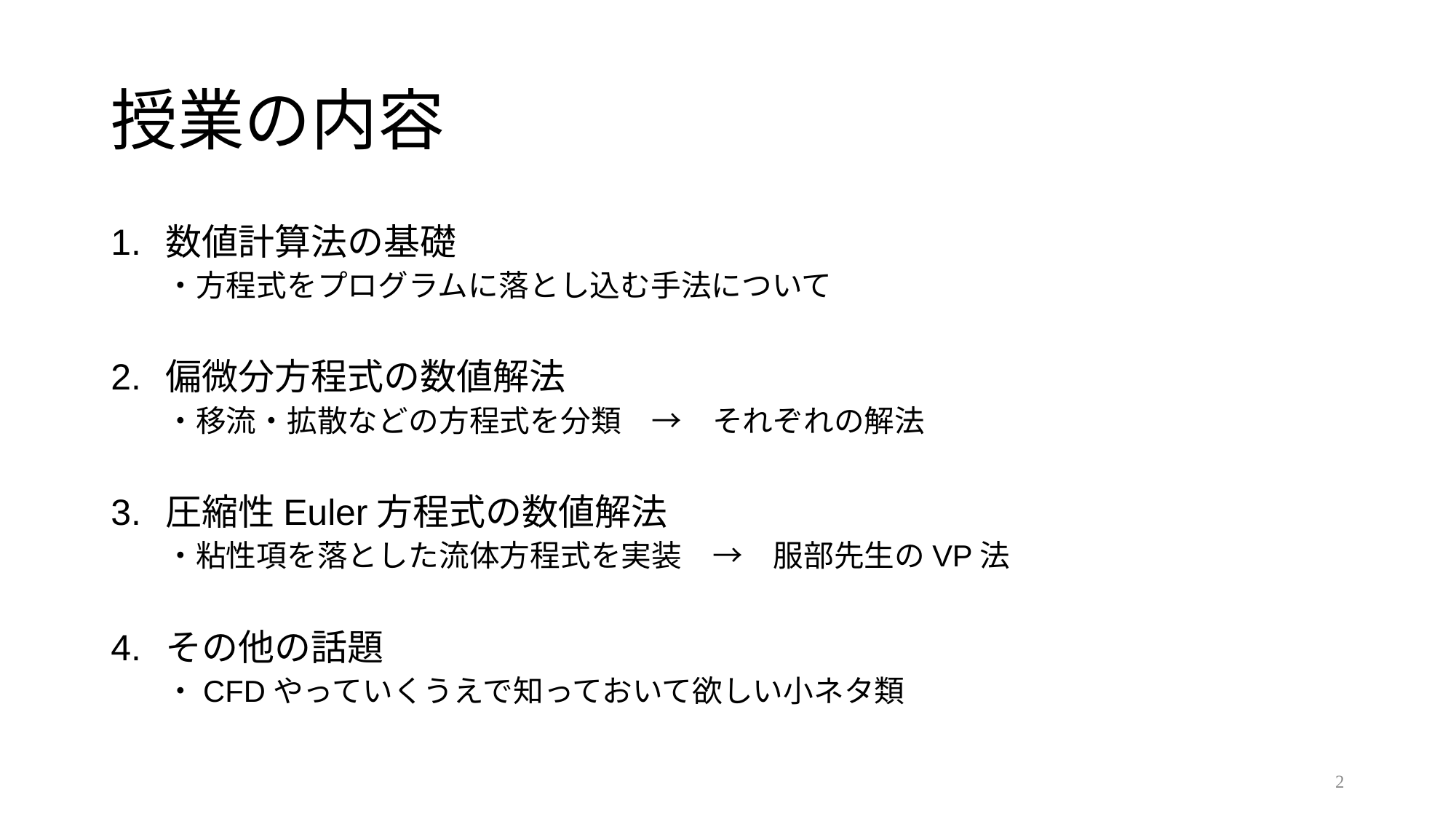

# 授業の内容
数値計算法の基礎
・方程式をプログラムに落とし込む手法について

偏微分方程式の数値解法
・移流・拡散などの方程式を分類　→　それぞれの解法

圧縮性Euler方程式の数値解法
・粘性項を落とした流体方程式を実装　→　服部先生のVP法

その他の話題
・CFDやっていくうえで知っておいて欲しい小ネタ類
2